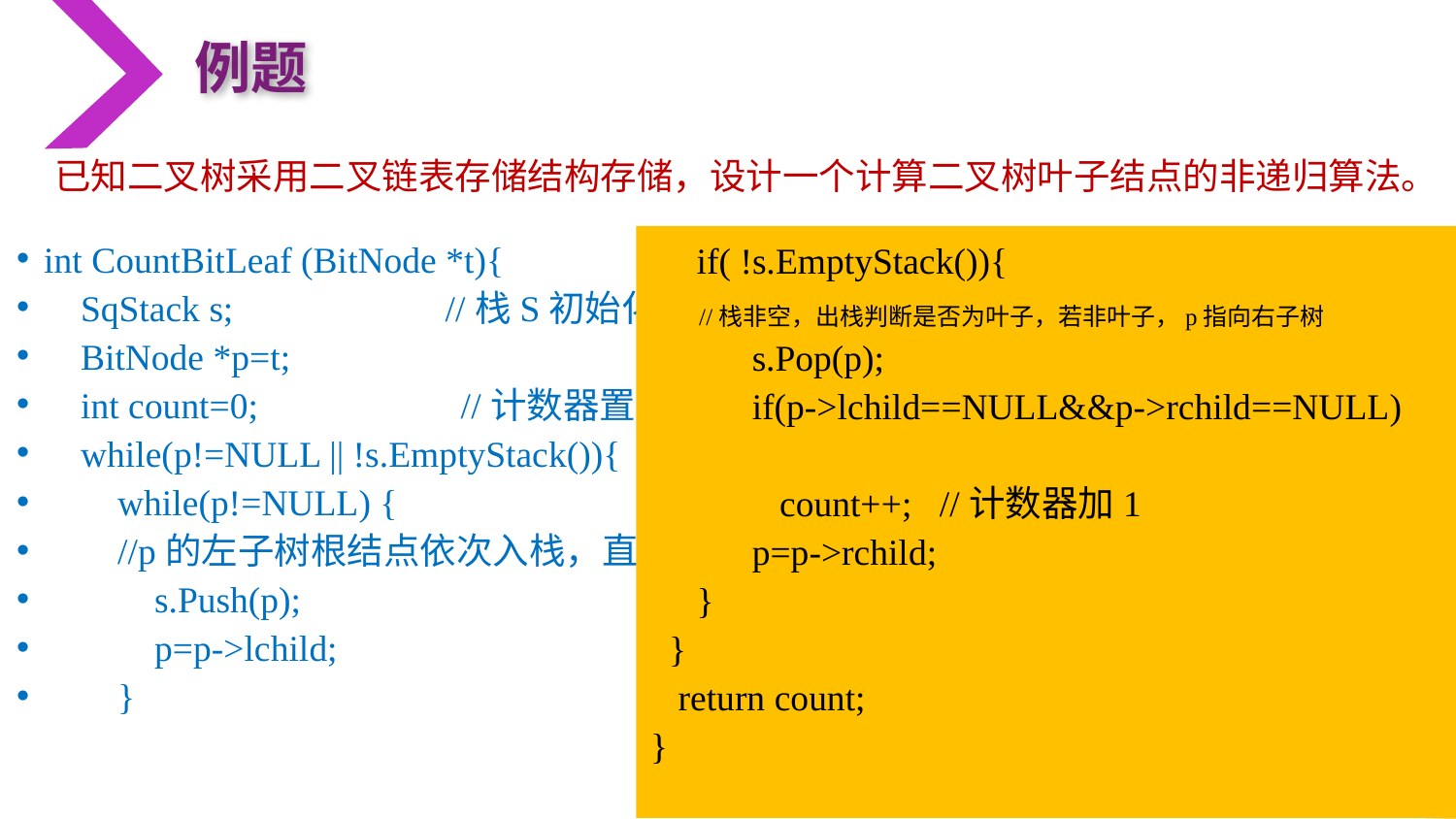

例题
已知二叉树采用二叉链表存储结构存储，设计一个计算二叉树叶子结点的非递归算法。

int CountBitLeaf (BitNode *t){
    SqStack s;                       //栈S初始化；
    BitNode *p=t;
    int count=0;                      //计数器置0
    while(p!=NULL || !s.EmptyStack()){
        while(p!=NULL) {
        //p的左子树根结点依次入栈，直到左子树为空
            s.Push(p);
            p=p->lchild;
        }

     if( !s.EmptyStack()){
        //栈非空，出栈判断是否为叶子，若非叶子，p指向右子树
           s.Pop(p);
           if(p->lchild==NULL&&p->rchild==NULL)
              count++;   //计数器加1
           p=p->rchild;
     }
  }
   return count;
}